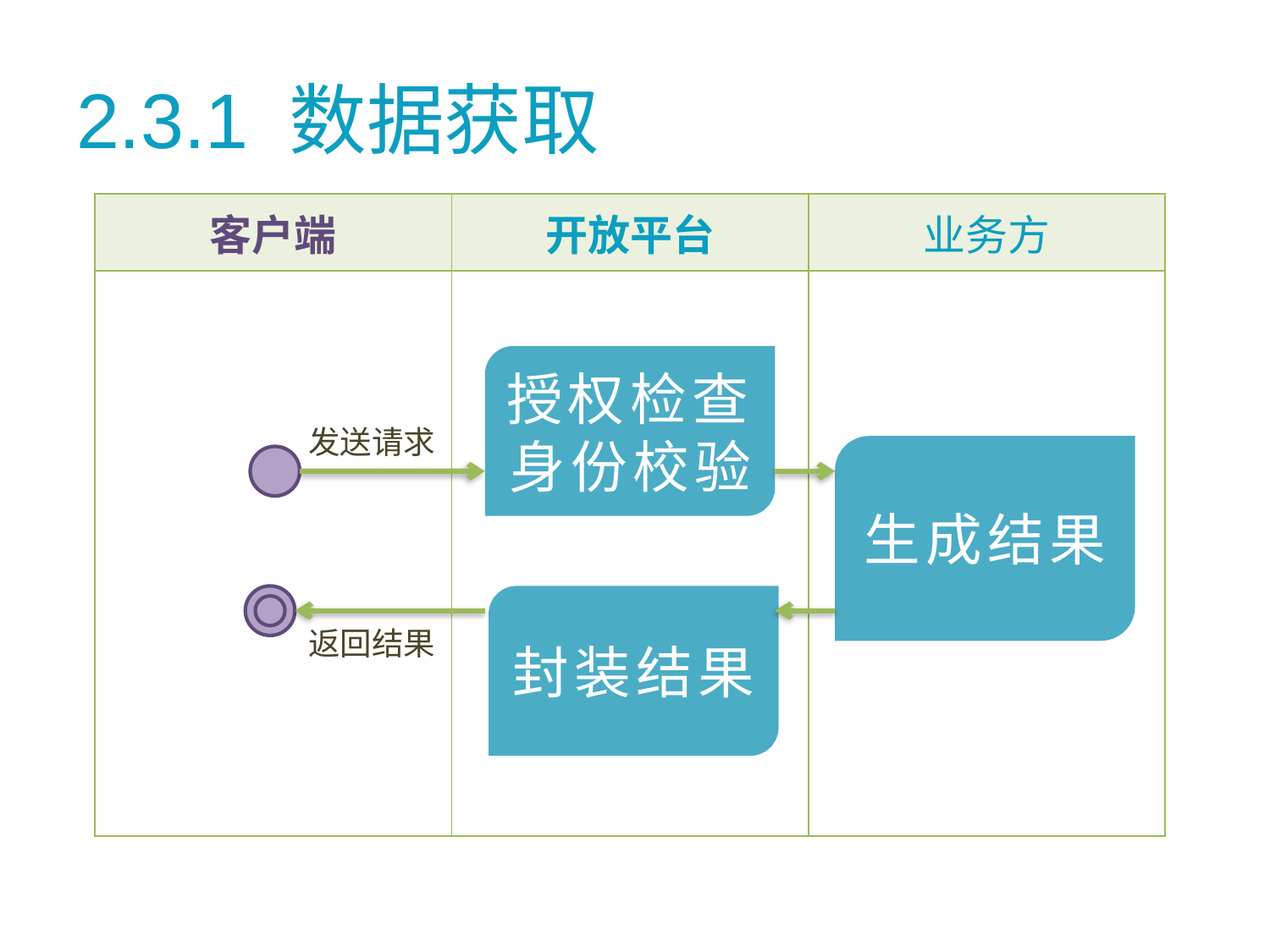

# 2.3.1 数据获取
| 客户端 | 开放平台 | 业务方 |
| --- | --- | --- |
|  |  |  |
授权检查身份校验
发送请求
生成结果

封装结果

返回结果